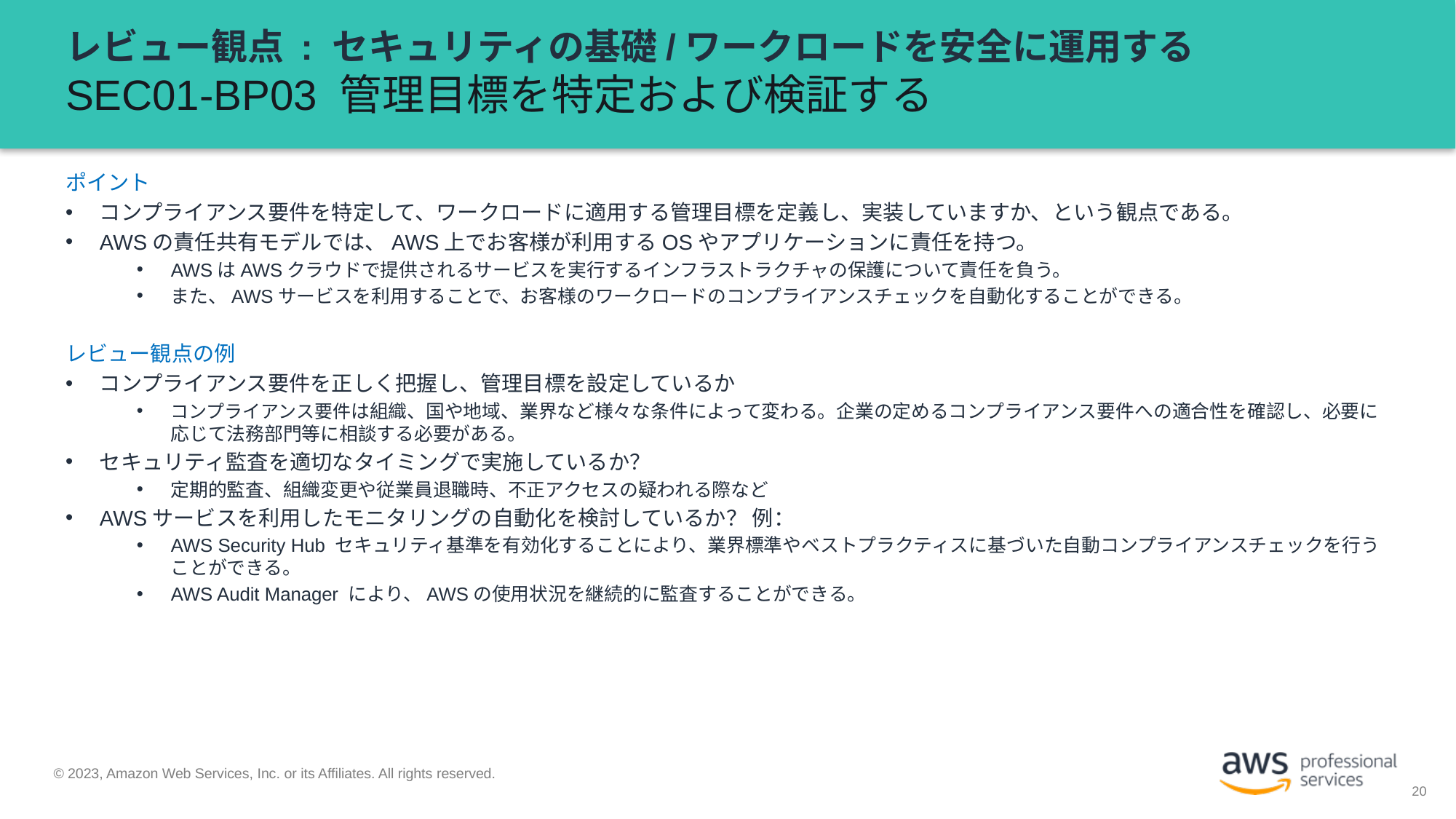

# レビュー観点 : セキュリティの基礎/ワークロードを安全に運用する SEC01-BP03 管理目標を特定および検証する
ポイント
コンプライアンス要件を特定して、ワークロードに適用する管理目標を定義し、実装していますか、という観点である。
AWSの責任共有モデルでは、AWS上でお客様が利用するOSやアプリケーションに責任を持つ。
AWSはAWSクラウドで提供されるサービスを実行するインフラストラクチャの保護について責任を負う。
また、AWSサービスを利用することで、お客様のワークロードのコンプライアンスチェックを自動化することができる。

レビュー観点の例
コンプライアンス要件を正しく把握し、管理目標を設定しているか
コンプライアンス要件は組織、国や地域、業界など様々な条件によって変わる。企業の定めるコンプライアンス要件への適合性を確認し、必要に応じて法務部門等に相談する必要がある。
セキュリティ監査を適切なタイミングで実施しているか？
定期的監査、組織変更や従業員退職時、不正アクセスの疑われる際など
AWSサービスを利用したモニタリングの自動化を検討しているか？ 例：
AWS Security Hub セキュリティ基準を有効化することにより、業界標準やベストプラクティスに基づいた自動コンプライアンスチェックを行うことができる。
AWS Audit Manager により、AWSの使用状況を継続的に監査することができる。